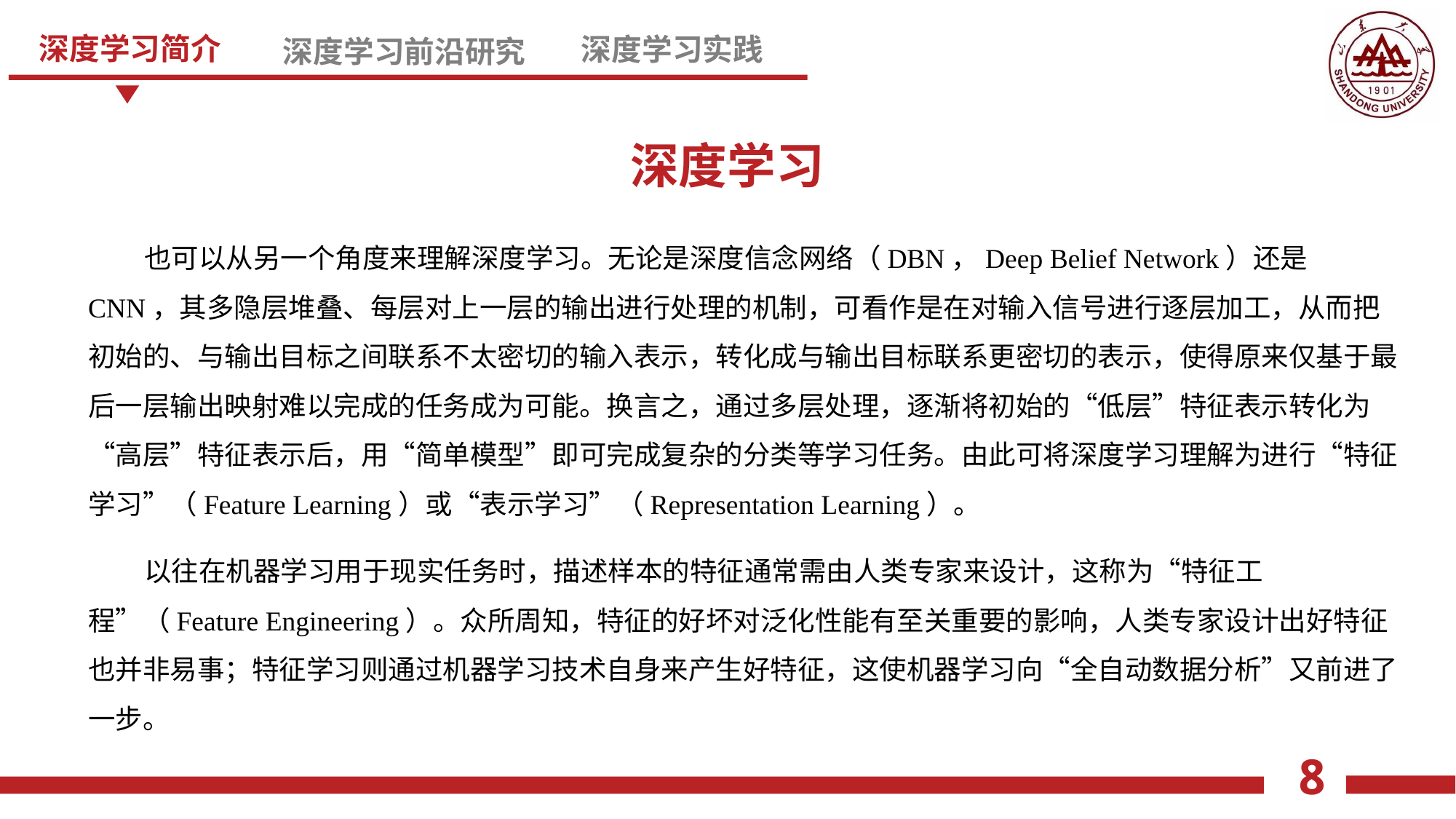

深度学习
        也可以从另一个角度来理解深度学习。无论是深度信念网络（DBN，Deep Belief Network）还是 CNN，其多隐层堆叠、每层对上一层的输出进行处理的机制，可看作是在对输入信号进行逐层加工，从而把初始的、与输出目标之间联系不太密切的输入表示，转化成与输出目标联系更密切的表示，使得原来仅基于最后一层输出映射难以完成的任务成为可能。换言之，通过多层处理，逐渐将初始的“低层”特征表示转化为“高层”特征表示后，用“简单模型”即可完成复杂的分类等学习任务。由此可将深度学习理解为进行“特征学习”（Feature Learning）或“表示学习”（Representation Learning）。
        以往在机器学习用于现实任务时，描述样本的特征通常需由人类专家来设计，这称为“特征工程”（Feature Engineering）。众所周知，特征的好坏对泛化性能有至关重要的影响，人类专家设计出好特征也并非易事；特征学习则通过机器学习技术自身来产生好特征，这使机器学习向“全自动数据分析”又前进了一步。